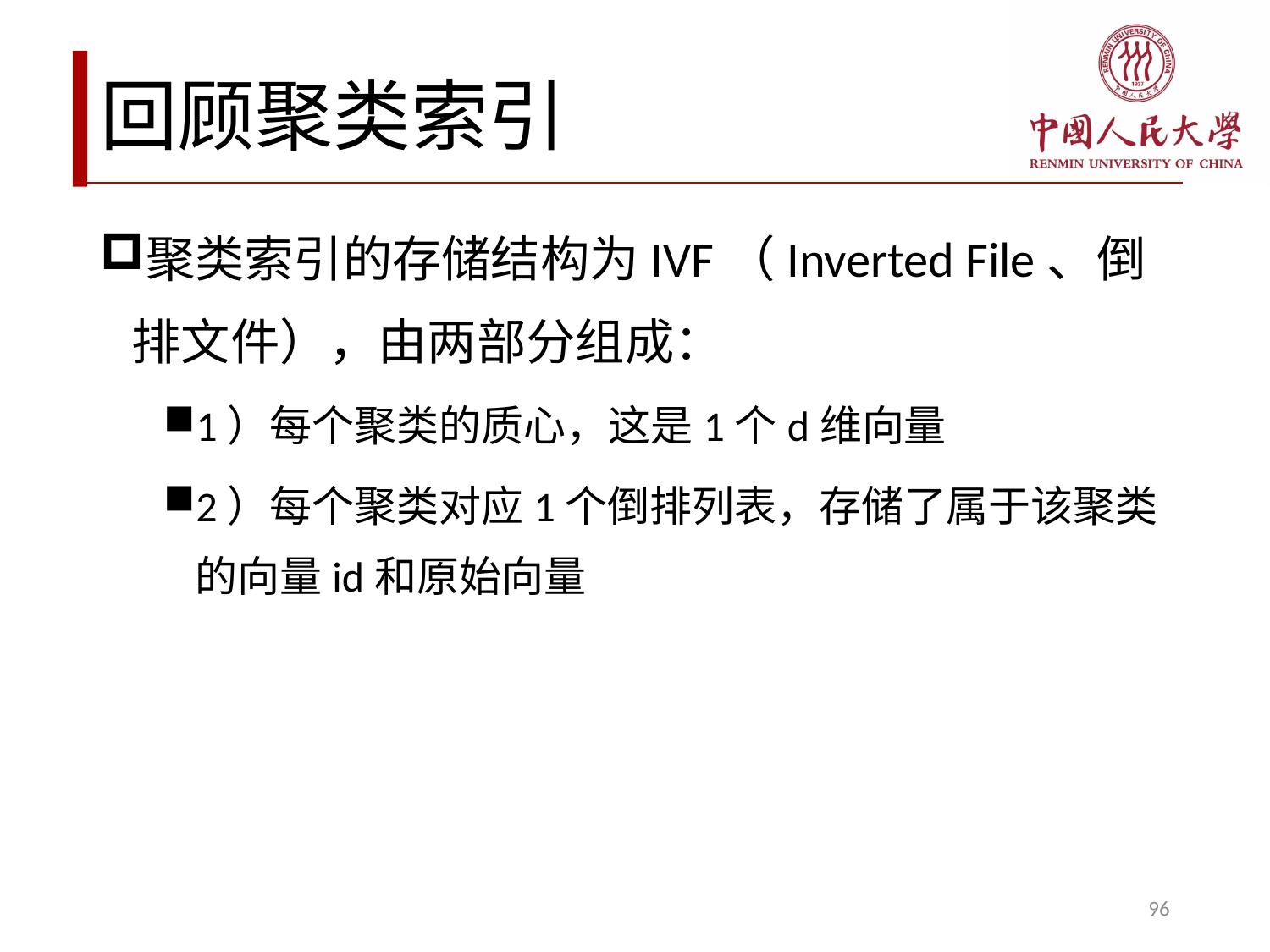

# 回顾聚类索引
聚类索引的存储结构为IVF（Inverted File、倒排文件），由两部分组成：
1）每个聚类的质心，这是1个d维向量
2）每个聚类对应1个倒排列表，存储了属于该聚类的向量id和原始向量

96